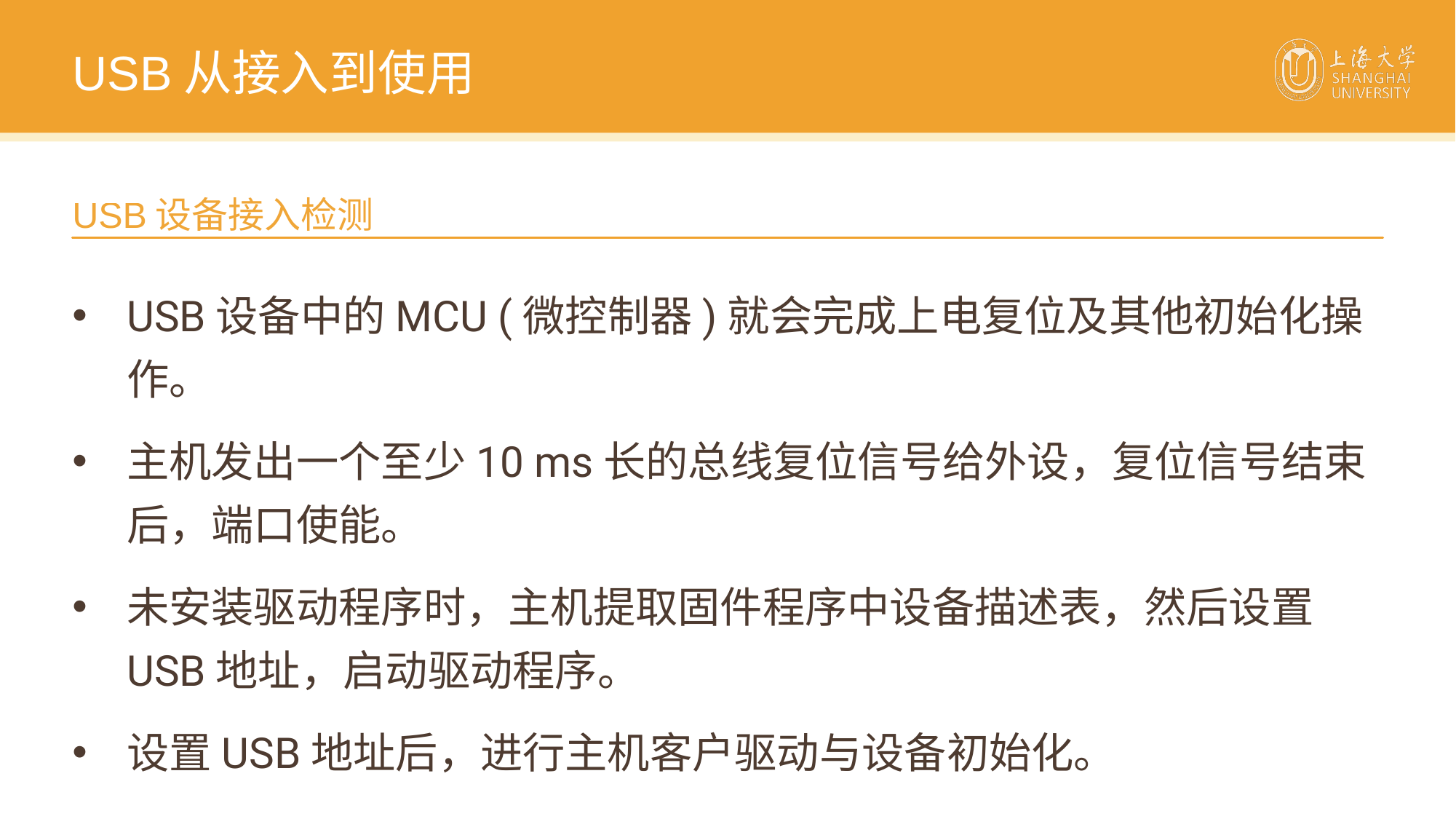

USB从接入到使用
USB设备接入检测
USB设备中的MCU (微控制器)就会完成上电复位及其他初始化操作。
主机发出一个至少10 ms长的总线复位信号给外设，复位信号结束后，端口使能。
未安装驱动程序时，主机提取固件程序中设备描述表，然后设置USB地址，启动驱动程序。
设置USB地址后，进行主机客户驱动与设备初始化。